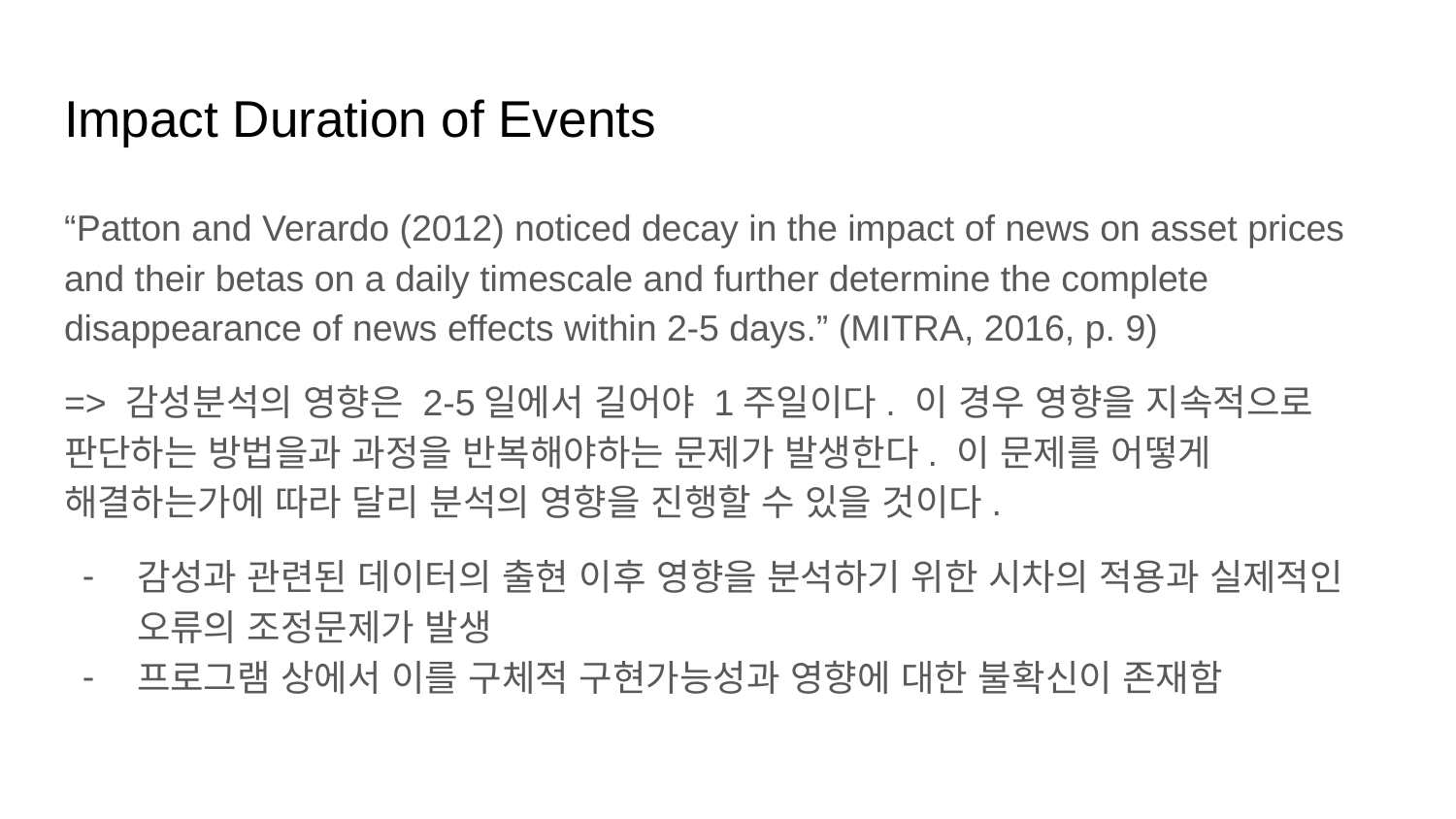

# Impact Duration of Events
“Patton and Verardo (2012) noticed decay in the impact of news on asset prices and their betas on a daily timescale and further determine the complete disappearance of news effects within 2-5 days.” (MITRA, 2016, p. 9)
=> 감성분석의 영향은 2-5일에서 길어야 1주일이다. 이 경우 영향을 지속적으로 판단하는 방법을과 과정을 반복해야하는 문제가 발생한다. 이 문제를 어떻게 해결하는가에 따라 달리 분석의 영향을 진행할 수 있을 것이다.
감성과 관련된 데이터의 출현 이후 영향을 분석하기 위한 시차의 적용과 실제적인 오류의 조정문제가 발생
프로그램 상에서 이를 구체적 구현가능성과 영향에 대한 불확신이 존재함